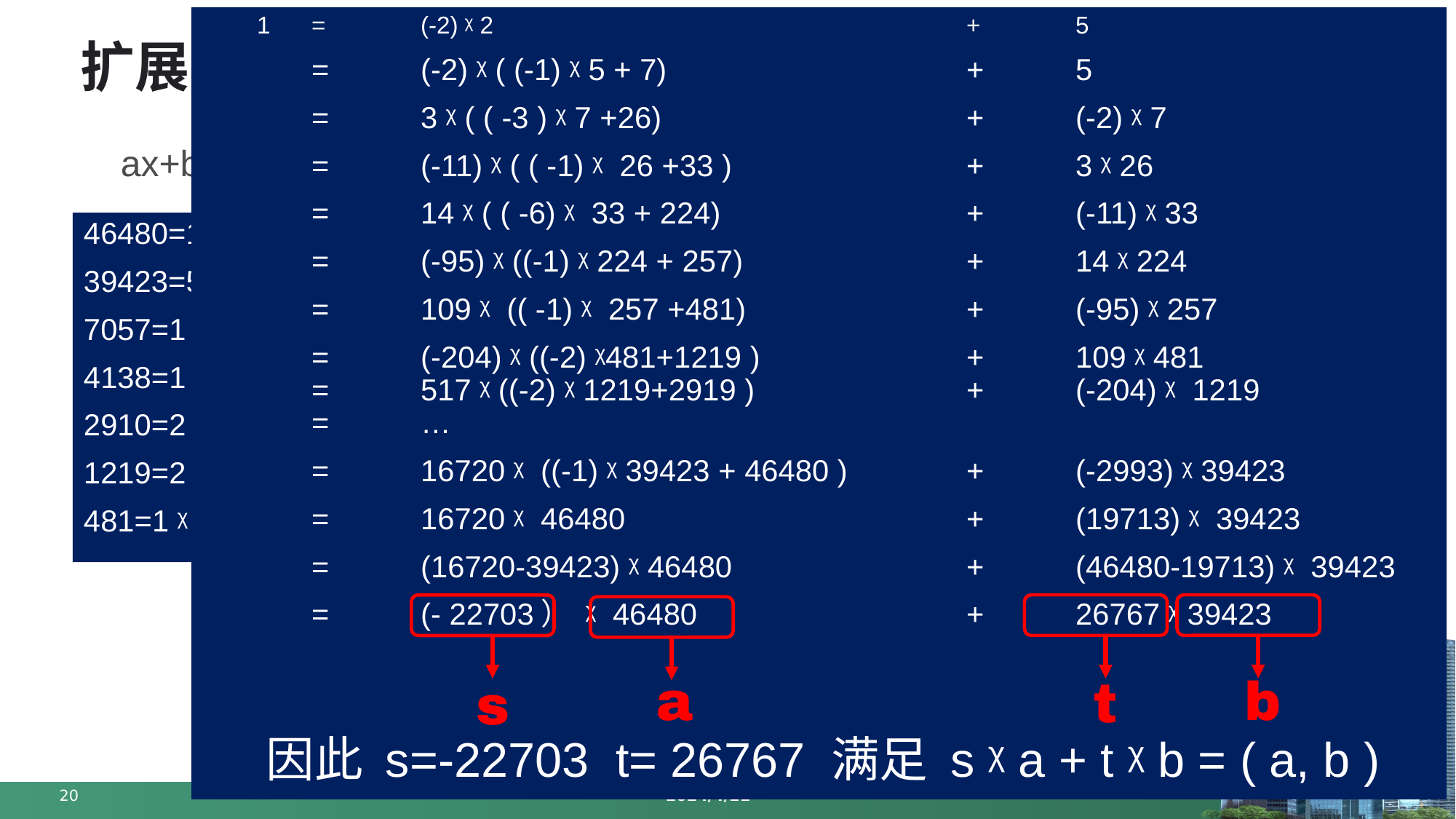

=	(-2) ᵡ 2					+	5
	=  	(-2) ᵡ ( (-1) ᵡ 5 + 7)			+	5
	=	3 ᵡ ( ( -3 ) ᵡ 7 +26)			+ 	(-2) ᵡ 7
	=	(-11) ᵡ ( ( -1) ᵡ  26 +33 )			+  	3 ᵡ 26
	=	14 ᵡ ( ( -6) ᵡ  33 + 224)			+ 	(-11) ᵡ 33
	=	(-95) ᵡ ((-1) ᵡ 224 + 257)			+	14 ᵡ 224
	= 	109 ᵡ  (( -1) ᵡ  257 +481)			+	(-95) ᵡ 257
	=	(-204) ᵡ ((-2) ᵡ481+1219 )		+	109 ᵡ 481			=	517 ᵡ ((-2) ᵡ 1219+2919 ) 		+	(-204) ᵡ  1219			=	…
	= 	16720 ᵡ  ((-1) ᵡ 39423 + 46480 )		+	(-2993) ᵡ 39423
	=	16720 ᵡ  46480				+ 	(19713) ᵡ  39423
	= 	(16720-39423) ᵡ 46480 			+	(46480-19713) ᵡ  39423
	=	(- 22703） ᵡ  46480			+	26767 ᵡ 39423

a
b
t
s
因此 s=-22703  t= 26767 满足 s ᵡ a + t ᵡ b = ( a, b )
# 扩展的欧几里得算法求乘法逆元
ax+by=1;    设 a=46480，b=39423，求 ᵡ=b−1(mod 46480)
46480=1 ᵡ 39423 + 7057	257=1 ᵡ 224+33
39423=5 ᵡ 7057+4138		224=6 ᵡ 33+26
7057=1 ᵡ 4138+2910		33=1 ᵡ 26+7
4138=1 ᵡ 2910+481		 26=3 ᵡ 7+5
2910=2 ᵡ 1219+481		 7=1 ᵡ 5+2
1219=2 ᵡ 481+257		 5=2 ᵡ 2+1
481=1 ᵡ 257+224		2=2 ᵡ 1+0

20
2024/4/21